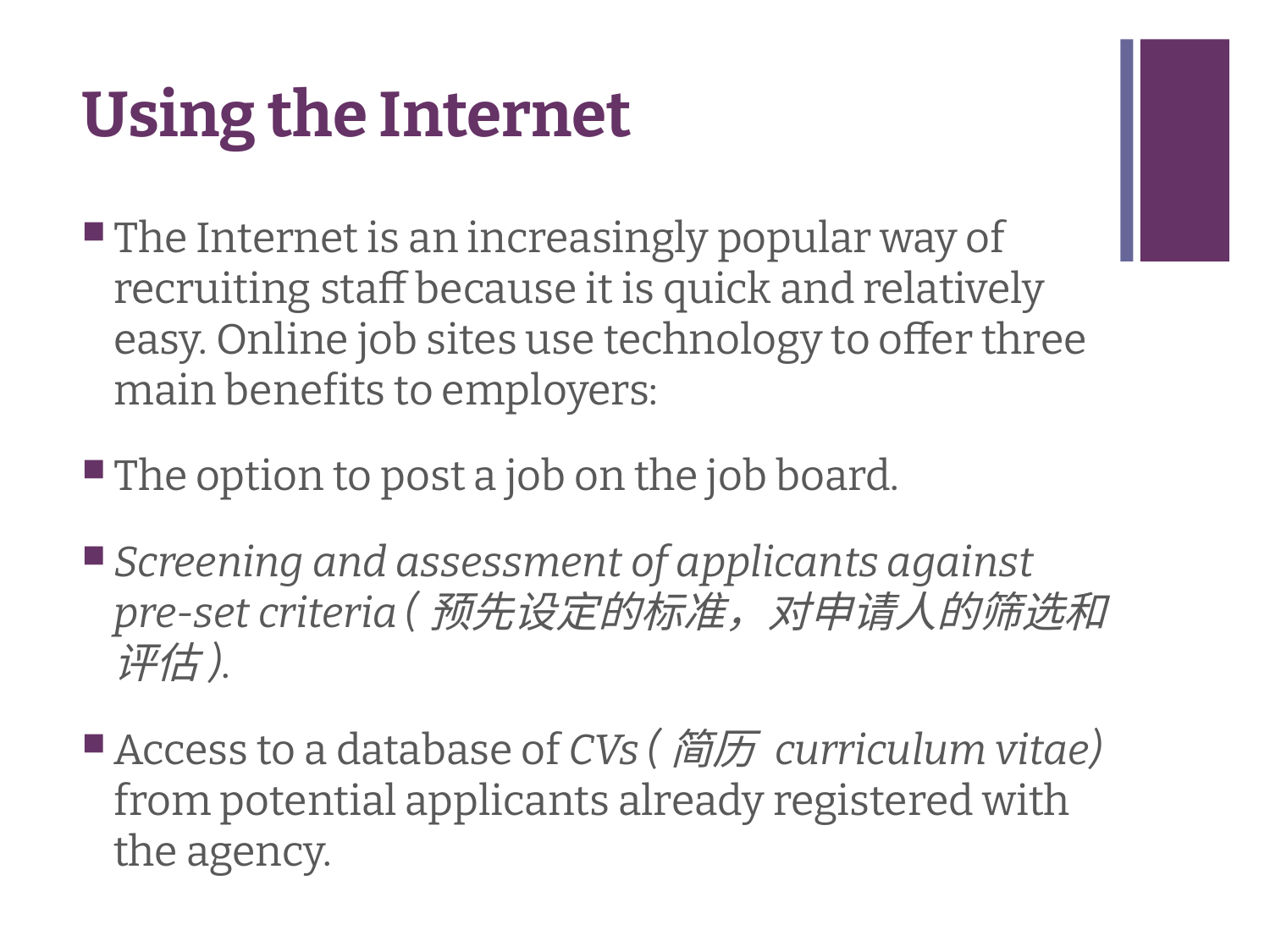

# Using the Internet
The Internet is an increasingly popular way of recruiting staff because it is quick and relatively easy. Online job sites use technology to offer three main benefits to employers:
The option to post a job on the job board.
Screening and assessment of applicants against pre-set criteria (预先设定的标准，对申请人的筛选和评估).
Access to a database of CVs (简历 curriculum vitae) from potential applicants already registered with the agency.